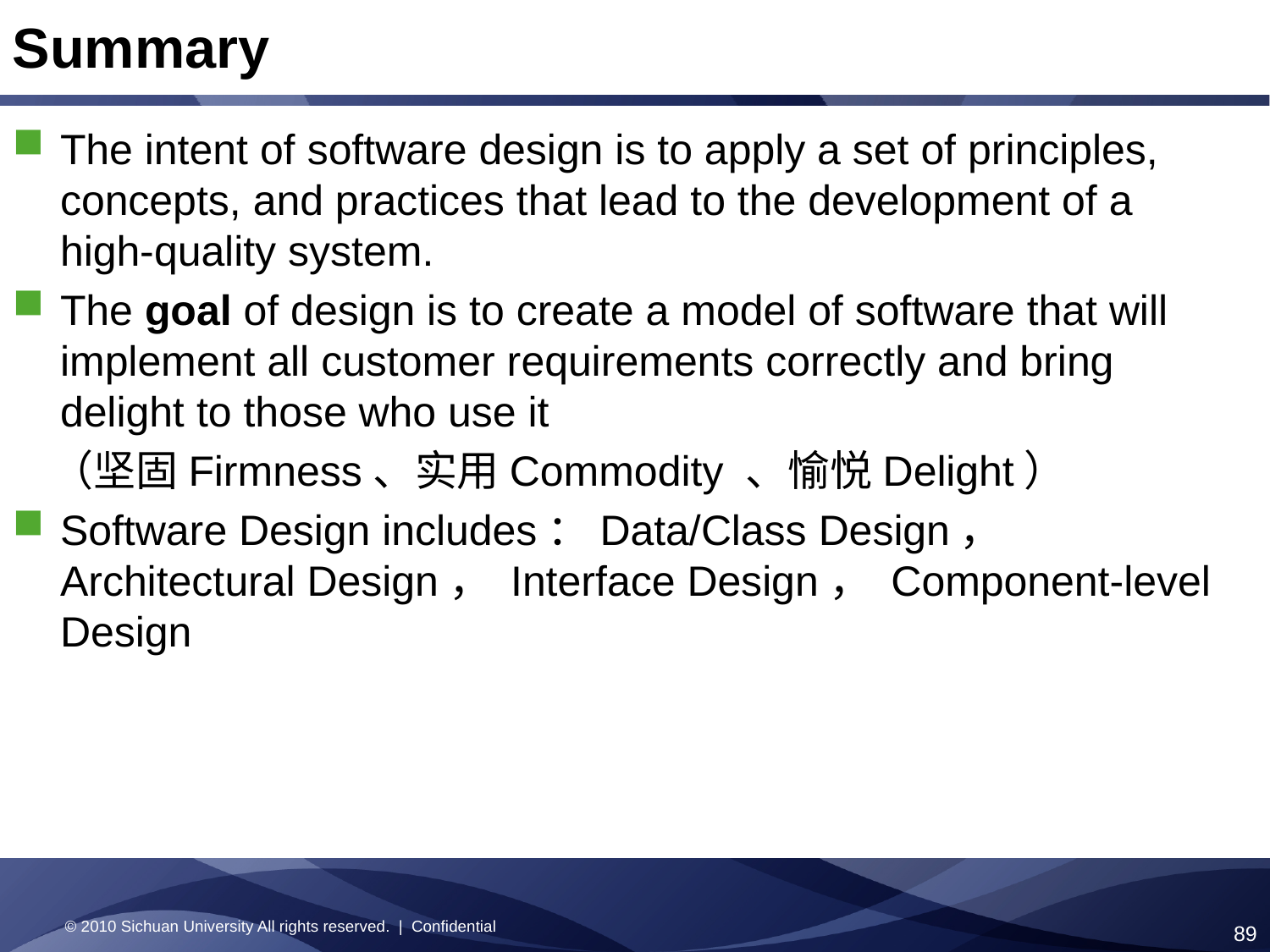

Summary
The intent of software design is to apply a set of principles, concepts, and practices that lead to the development of a high-quality system.
The goal of design is to create a model of software that will implement all customer requirements correctly and bring delight to those who use it
   （坚固Firmness、实用Commodity 、愉悦Delight）
Software Design includes：Data/Class Design， Architectural Design， Interface Design， Component-level Design

© 2010 Sichuan University All rights reserved.  |  Confidential
89